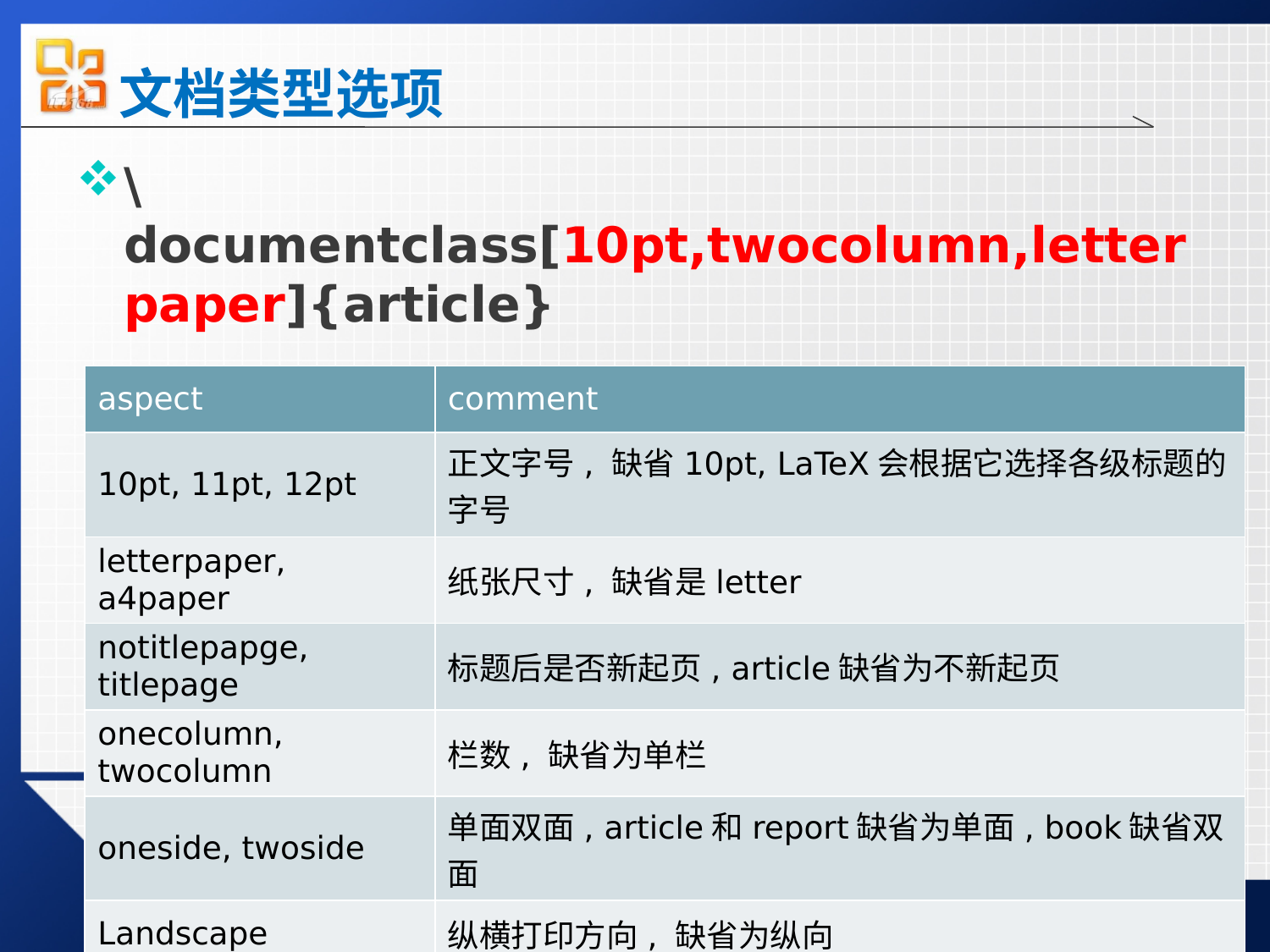

# 文档类型选项
\documentclass[10pt,twocolumn,letterpaper]{article}
| aspect | comment |
| --- | --- |
| 10pt, 11pt, 12pt | 正文字号, 缺省10pt, LaTeX会根据它选择各级标题的字号 |
| letterpaper, a4paper | 纸张尺寸, 缺省是letter |
| notitlepapge, titlepage | 标题后是否新起页, article缺省为不新起页 |
| onecolumn, twocolumn | 栏数, 缺省为单栏 |
| oneside, twoside | 单面双面, article和report缺省为单面, book缺省双面 |
| Landscape | 纵横打印方向, 缺省为纵向 |
| openany, openright | report缺省openany, book缺省openright |
| Draft | 草稿模式. 如某些行排的过满, 可以在右边标粗线提醒 |